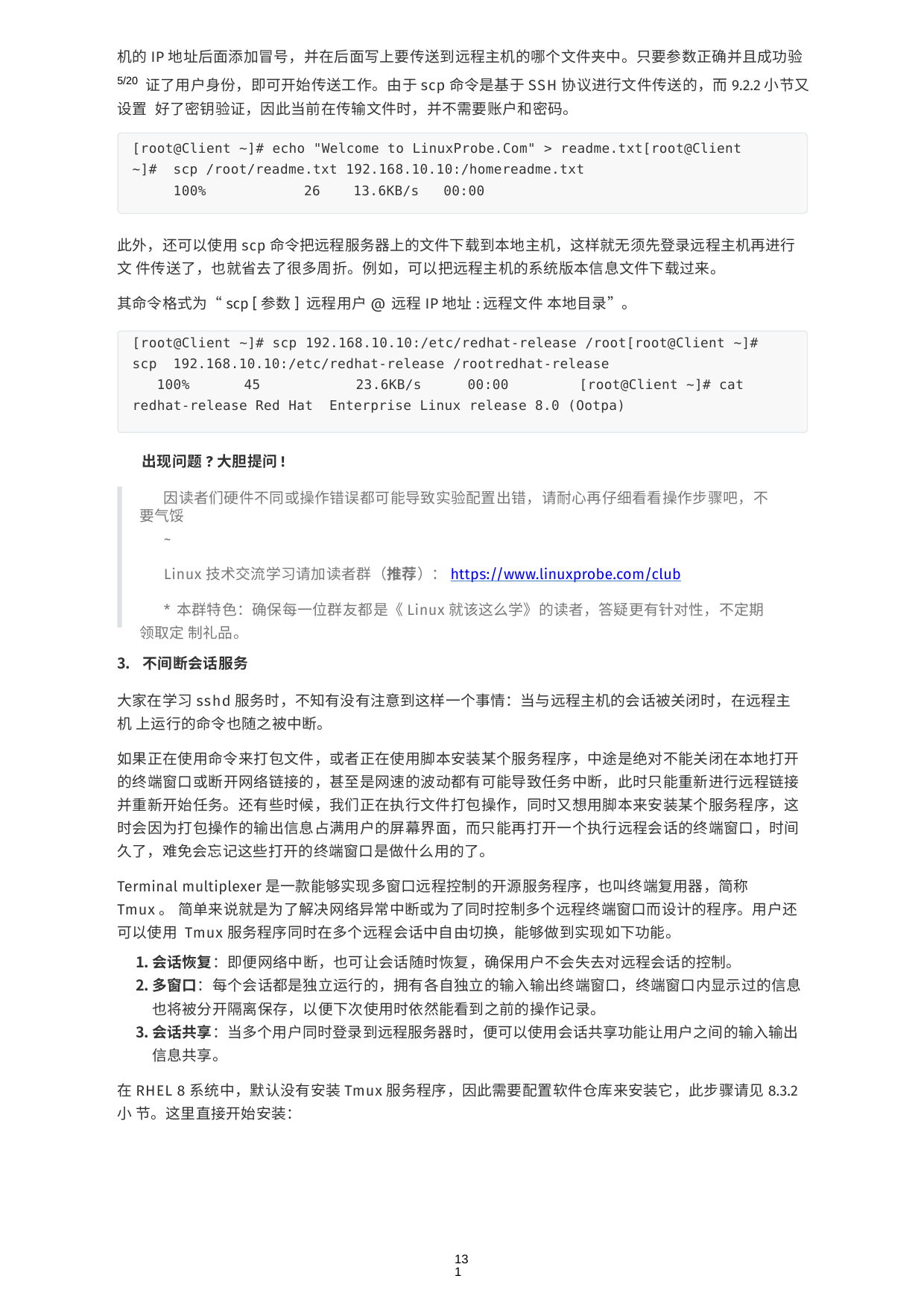

机的IP地址后面添加冒号，并在后面写上要传送到远程主机的哪个文件夹中。只要参数正确并且成功验5/20 证了用户身份，即可开始传送工作。由于scp命令是基于SSH协议进行文件传送的，而9.2.2小节又设置  好了密钥验证，因此当前在传输文件时，并不需要账户和密码。

[root@Client ~]# echo "Welcome to LinuxProbe.Com" > readme.txt[root@Client ~]#  scp /root/readme.txt 192.168.10.10:/homereadme.txt
100%	26	13.6KB/s	00:00

此外，还可以使用scp命令把远程服务器上的文件下载到本地主机，这样就无须先登录远程主机再进行文 件传送了，也就省去了很多周折。例如，可以把远程主机的系统版本信息文件下载过来。
其命令格式为“scp [参数] 远程用户@远程IP地址:远程文件 本地目录”。

[root@Client ~]# scp 192.168.10.10:/etc/redhat-release /root[root@Client ~]# scp  192.168.10.10:/etc/redhat-release /rootredhat-release
100%	45	23.6KB/s	00:00	[root@Client ~]# cat redhat-release Red Hat  Enterprise Linux release 8.0 (Ootpa)

出现问题?大胆提问!

因读者们硬件不同或操作错误都可能导致实验配置出错，请耐心再仔细看看操作步骤吧，不要气馁
~
Linux技术交流学习请加读者群（推荐）：https://www.linuxprobe.com/club
*本群特色：确保每一位群友都是《Linux就该这么学》的读者，答疑更有针对性，不定期领取定 制礼品。

不间断会话服务
大家在学习sshd服务时，不知有没有注意到这样一个事情：当与远程主机的会话被关闭时，在远程主机 上运行的命令也随之被中断。
如果正在使用命令来打包文件，或者正在使用脚本安装某个服务程序，中途是绝对不能关闭在本地打开 的终端窗口或断开网络链接的，甚至是网速的波动都有可能导致任务中断，此时只能重新进行远程链接 并重新开始任务。还有些时候，我们正在执行文件打包操作，同时又想用脚本来安装某个服务程序，这 时会因为打包操作的输出信息占满用户的屏幕界面，而只能再打开一个执行远程会话的终端窗口，时间 久了，难免会忘记这些打开的终端窗口是做什么用的了。
Terminal multiplexer是一款能够实现多窗口远程控制的开源服务程序，也叫终端复用器，简称Tmux。 简单来说就是为了解决网络异常中断或为了同时控制多个远程终端窗口而设计的程序。用户还可以使用 Tmux服务程序同时在多个远程会话中自由切换，能够做到实现如下功能。

会话恢复：即便网络中断，也可让会话随时恢复，确保用户不会失去对远程会话的控制。
多窗口：每个会话都是独立运行的，拥有各自独立的输入输出终端窗口，终端窗口内显示过的信息 也将被分开隔离保存，以便下次使用时依然能看到之前的操作记录。
会话共享：当多个用户同时登录到远程服务器时，便可以使用会话共享功能让用户之间的输入输出 信息共享。
在RHEL 8系统中，默认没有安装Tmux服务程序，因此需要配置软件仓库来安装它，此步骤请见8.3.2小 节。这里直接开始安装：

131